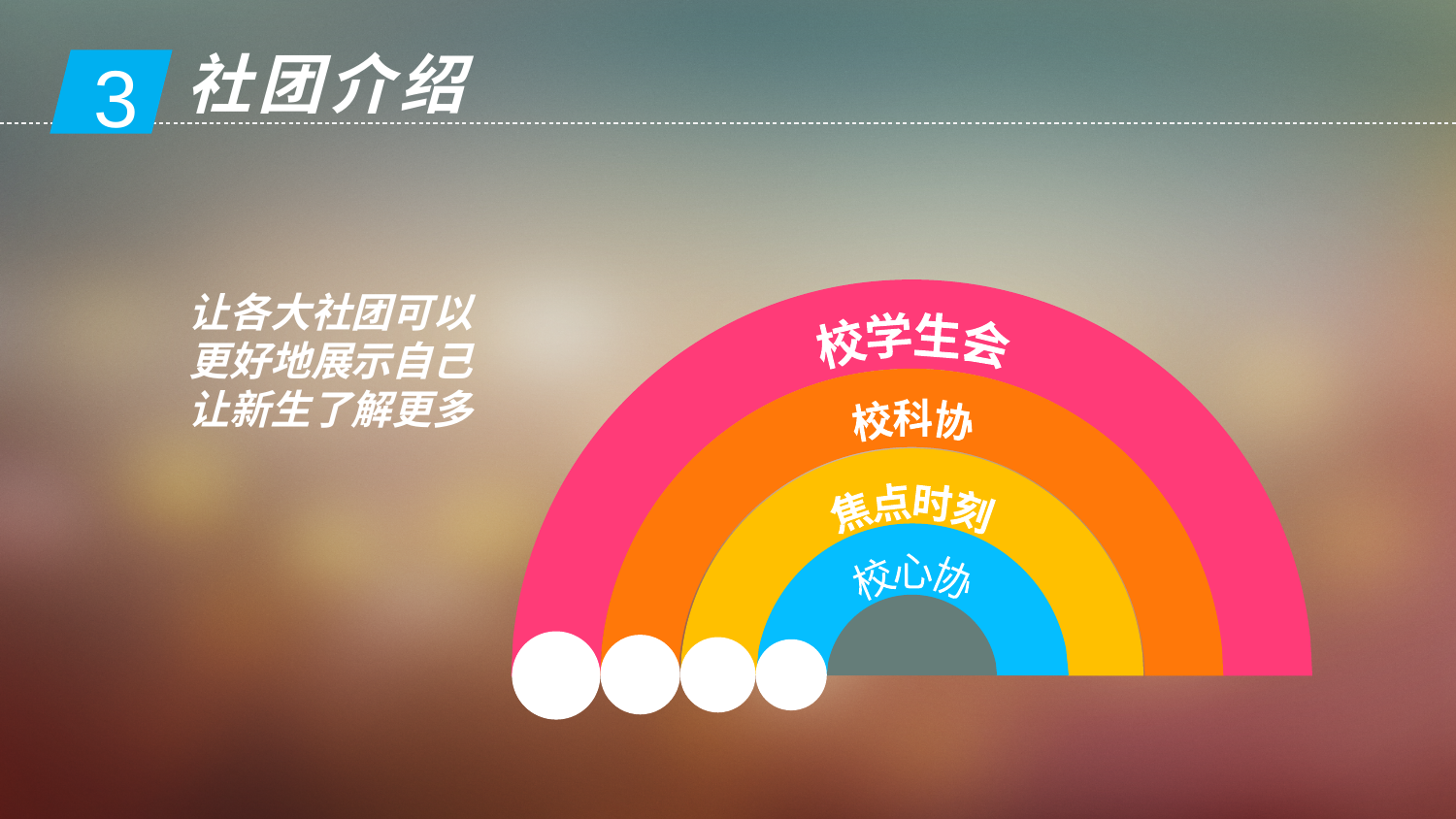

社团介绍

让各大社团可以更好地展示自己
让新生了解更多

校学生会

校科协

焦点时刻

校心协